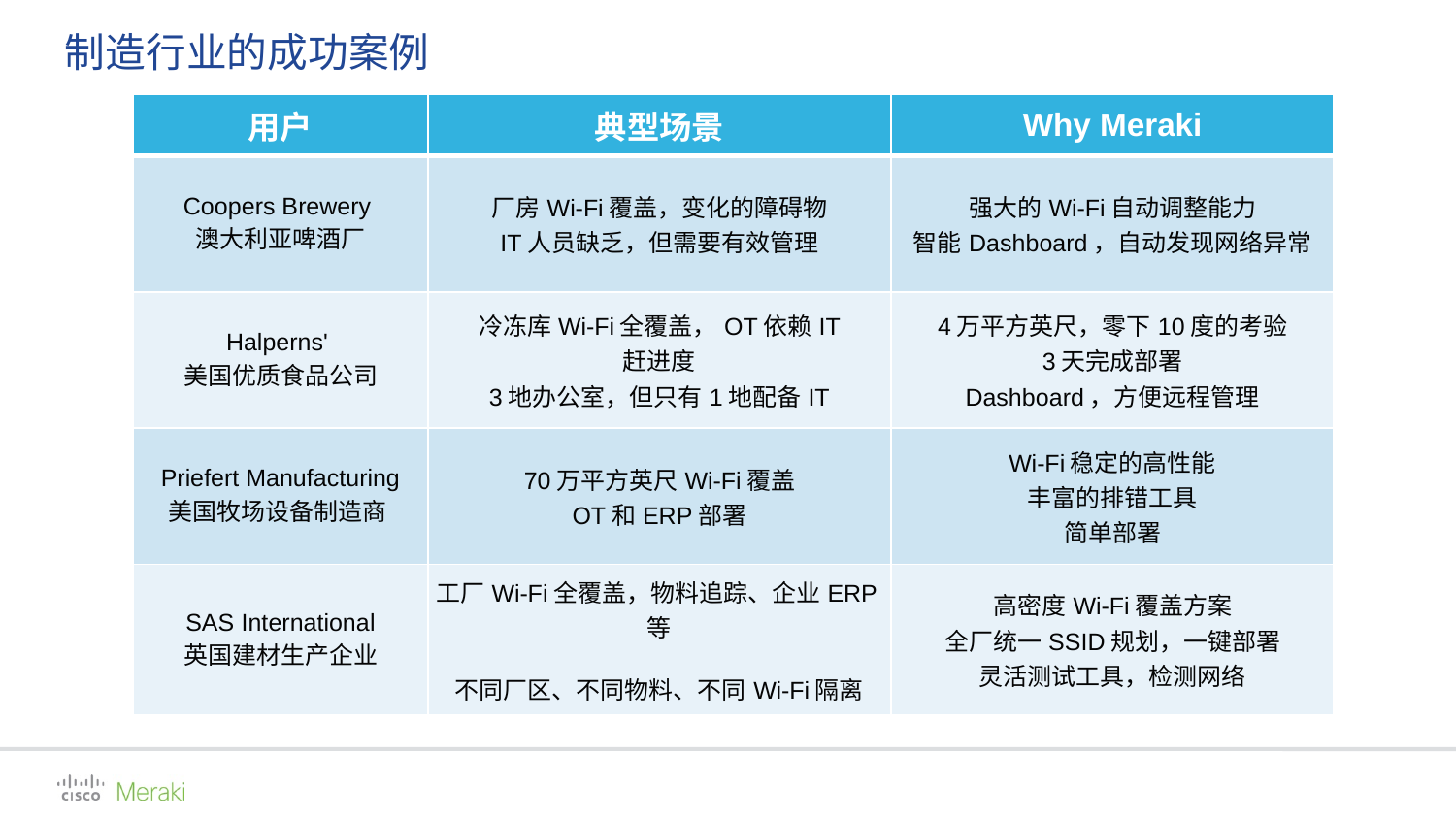

# 制造行业的成功案例
| 用户 | 典型场景 | Why Meraki |
| --- | --- | --- |
| Coopers Brewery 澳大利亚啤酒厂 | 厂房Wi-Fi覆盖，变化的障碍物 IT人员缺乏，但需要有效管理 | 强大的Wi-Fi自动调整能力 智能Dashboard，自动发现网络异常 |
| Halperns' 美国优质食品公司 | 冷冻库Wi-Fi全覆盖，OT依赖IT 赶进度 3地办公室，但只有1地配备IT | 4万平方英尺，零下10度的考验 3天完成部署 Dashboard，方便远程管理 |
| Priefert Manufacturing 美国牧场设备制造商 | 70万平方英尺Wi-Fi覆盖 OT和ERP部署 | Wi-Fi稳定的高性能 丰富的排错工具 简单部署 |
| SAS International 英国建材生产企业 | 工厂Wi-Fi全覆盖，物料追踪、企业ERP等 不同厂区、不同物料、不同Wi-Fi隔离 | 高密度Wi-Fi覆盖方案 全厂统一SSID规划，一键部署 灵活测试工具，检测网络 |